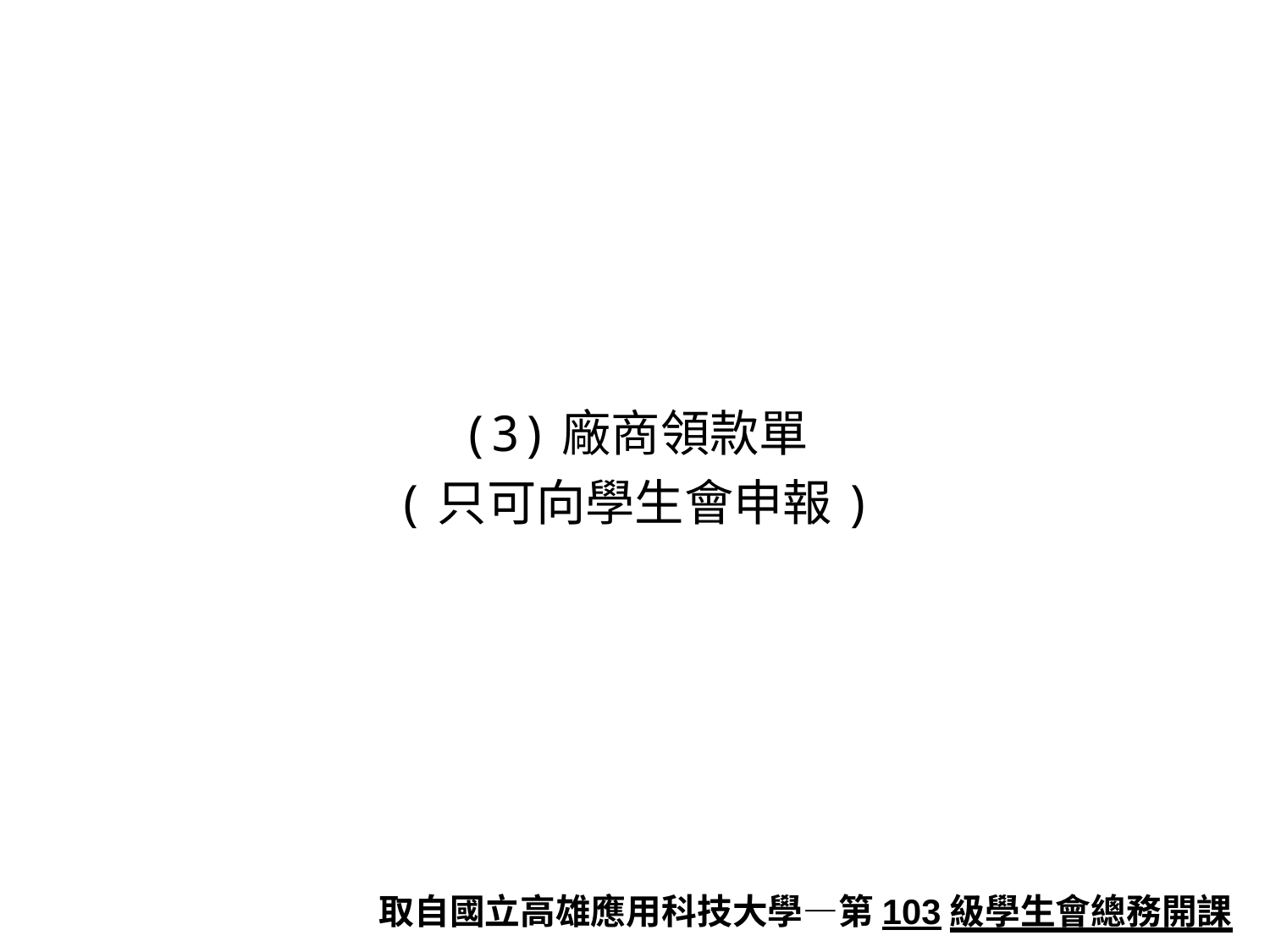

(3)廠商領款單
(只可向學生會申報)
取自國立高雄應用科技大學—第103級學生會總務開課